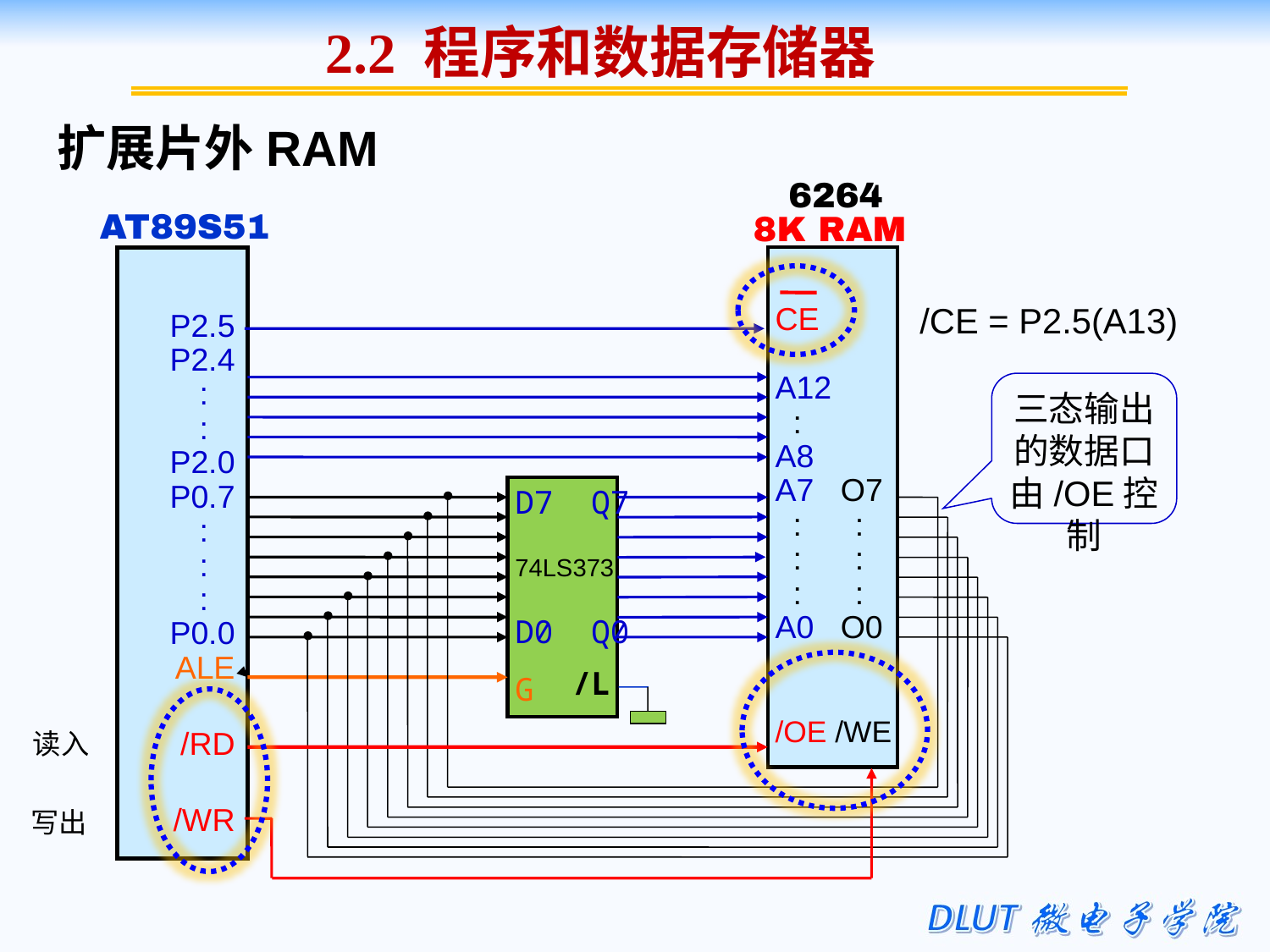

2.2 程序和数据存储器
扩展片外RAM
 6264
  8K RAM
AT89S51

P2.5
 P2.4
:
:
P2.0
P0.7
:
:
:
P0.0
ALE

/RD

/WR

CE

A12
  :
A8
A7   O7
  :      :
  :      :
  :      :
A0   O0

/OE /WE

/CE = P2.5(A13)

三态输出的数据口由/OE控制

D7  Q7

74LS373

D0  Q0
G

/L

读入

写出